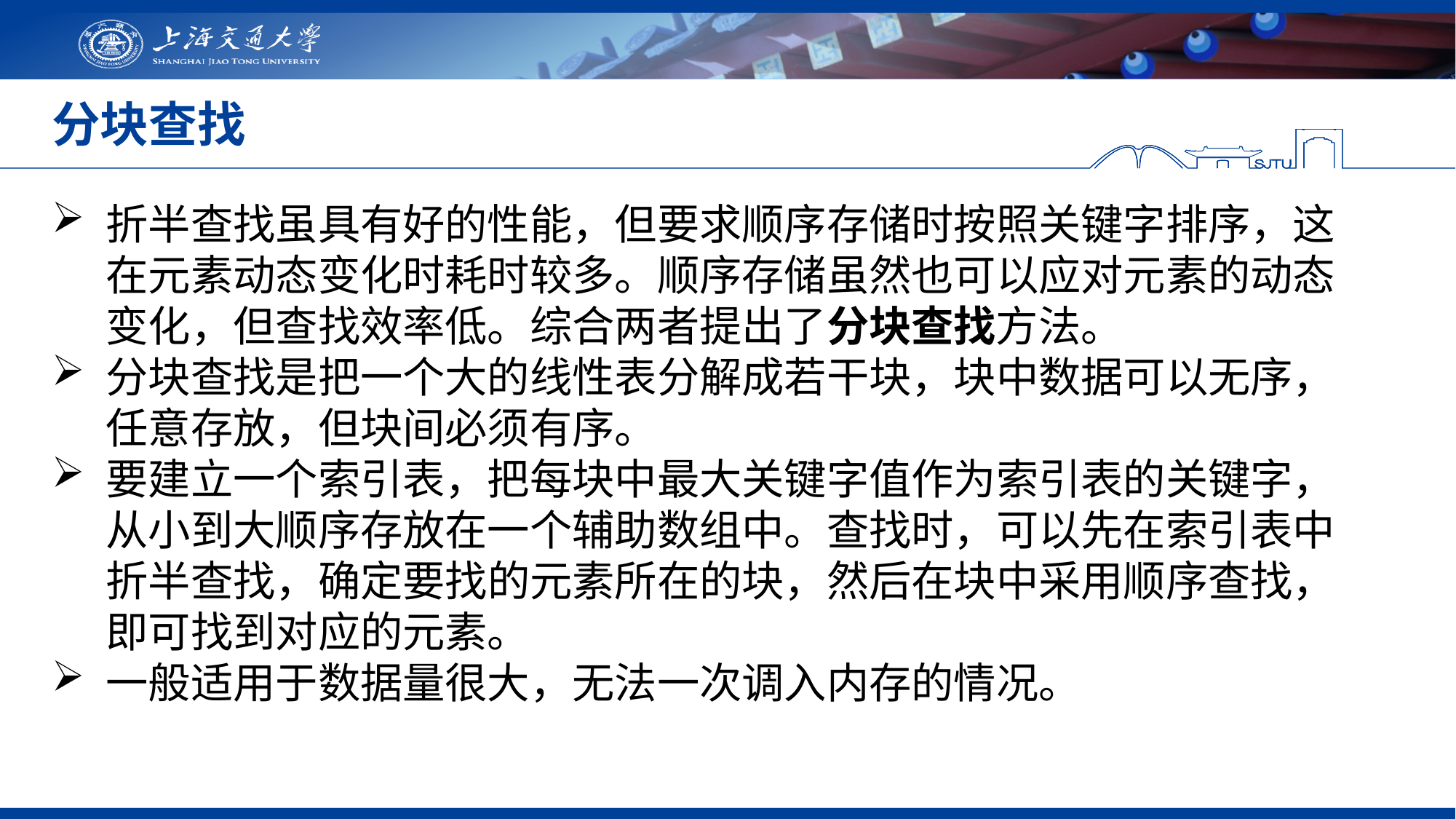

# 分块查找
折半查找虽具有好的性能，但要求顺序存储时按照关键字排序，这在元素动态变化时耗时较多。顺序存储虽然也可以应对元素的动态变化，但查找效率低。综合两者提出了分块查找方法。
分块查找是把一个大的线性表分解成若干块，块中数据可以无序，任意存放，但块间必须有序。
要建立一个索引表，把每块中最大关键字值作为索引表的关键字，从小到大顺序存放在一个辅助数组中。查找时，可以先在索引表中折半查找，确定要找的元素所在的块，然后在块中采用顺序查找，即可找到对应的元素。
一般适用于数据量很大，无法一次调入内存的情况。